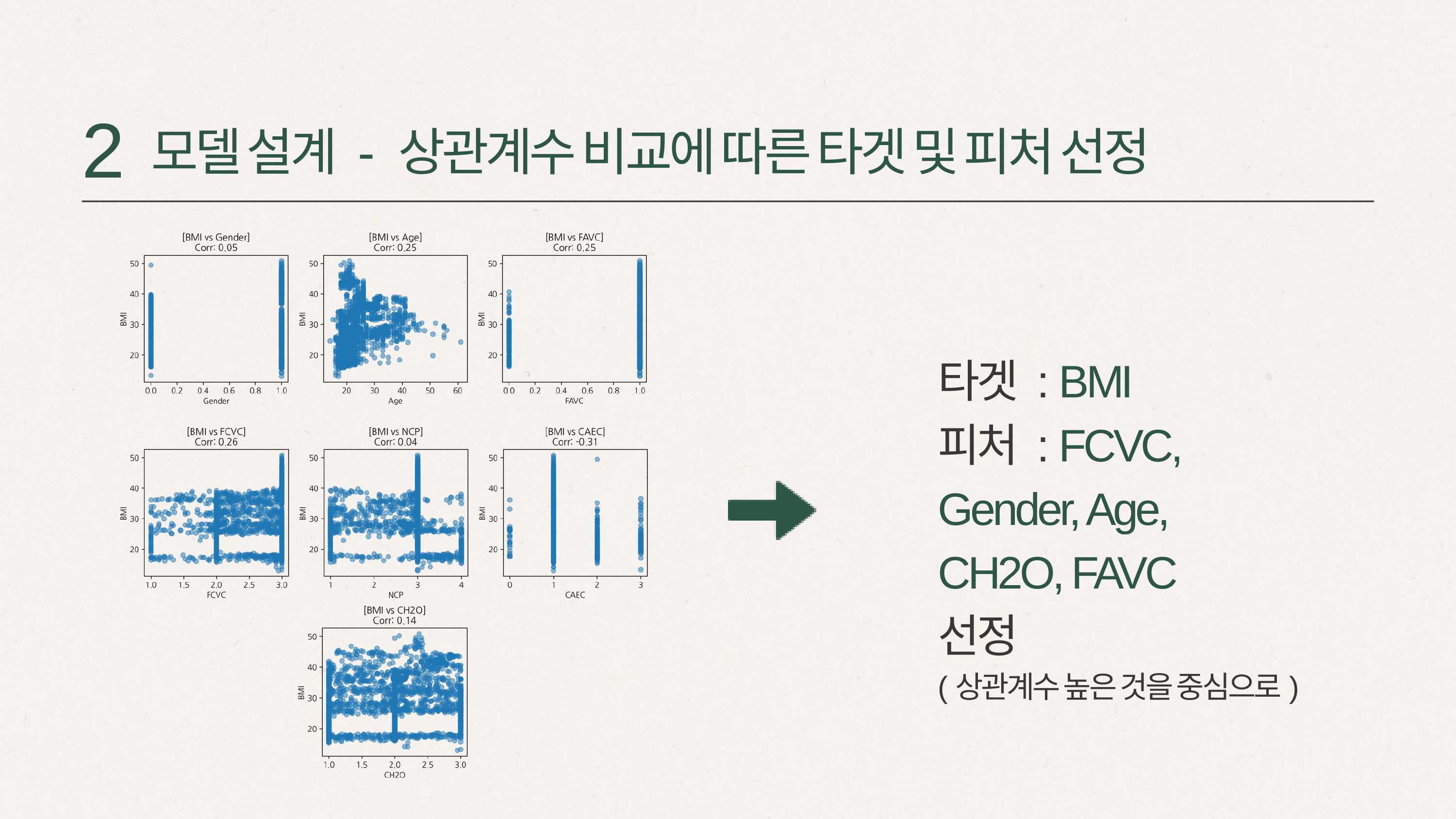

2
모델 설계 - 상관계수 비교에 따른 타겟 및 피처 선정

타겟 : BMI
피처 : FCVC,
Gender, Age,
CH2O, FAVC
선정
(상관계수 높은 것을 중심으로)